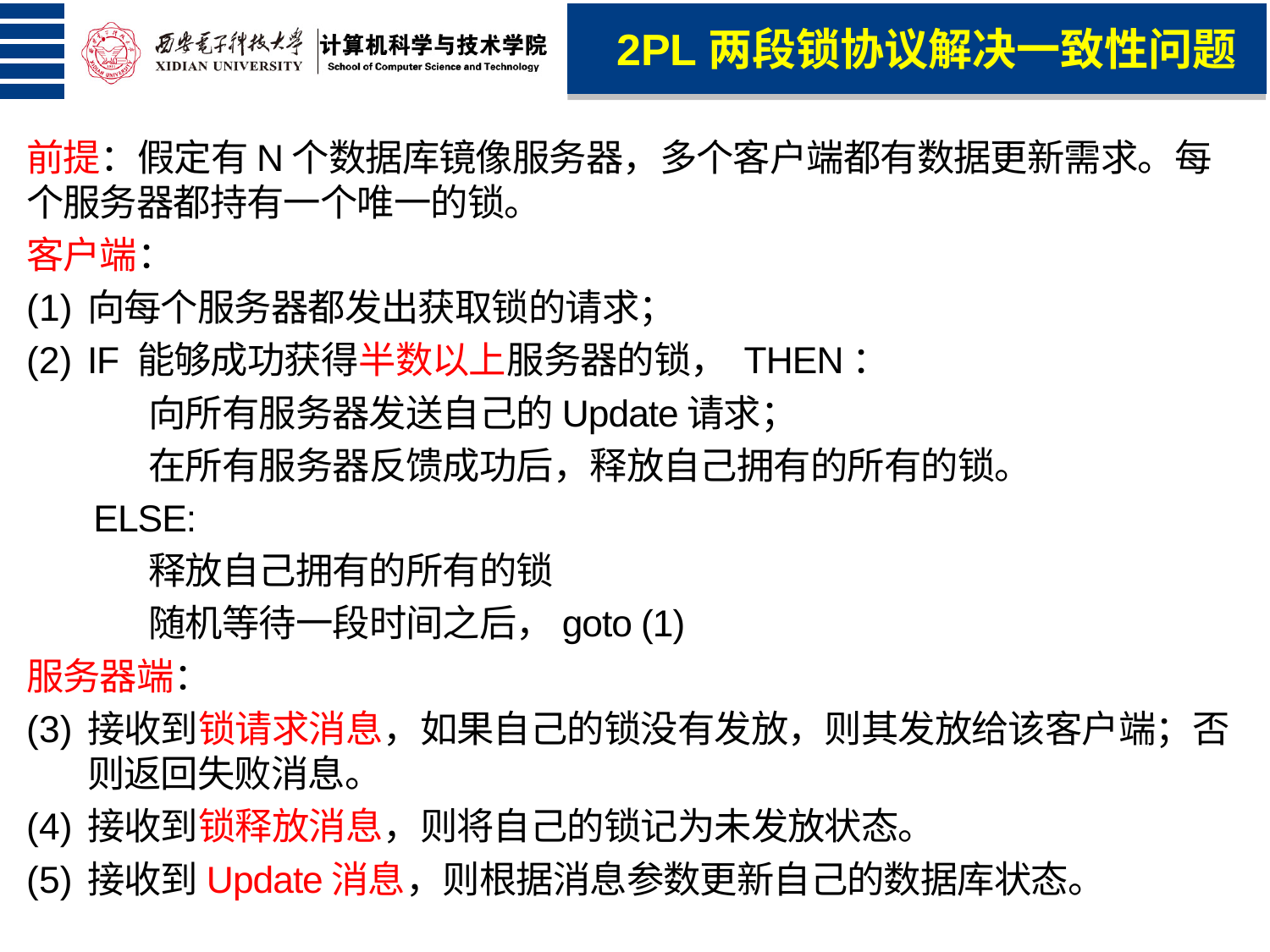

2PL两段锁协议解决一致性问题
前提：假定有N个数据库镜像服务器，多个客户端都有数据更新需求。每个服务器都持有一个唯一的锁。
客户端：
向每个服务器都发出获取锁的请求；
IF 能够成功获得半数以上服务器的锁， THEN：
               向所有服务器发送自己的Update请求；
               在所有服务器反馈成功后，释放自己拥有的所有的锁。
       ELSE:
               释放自己拥有的所有的锁
               随机等待一段时间之后，goto (1)
服务器端：
接收到锁请求消息，如果自己的锁没有发放，则其发放给该客户端；否则返回失败消息。
接收到锁释放消息，则将自己的锁记为未发放状态。
接收到Update消息，则根据消息参数更新自己的数据库状态。